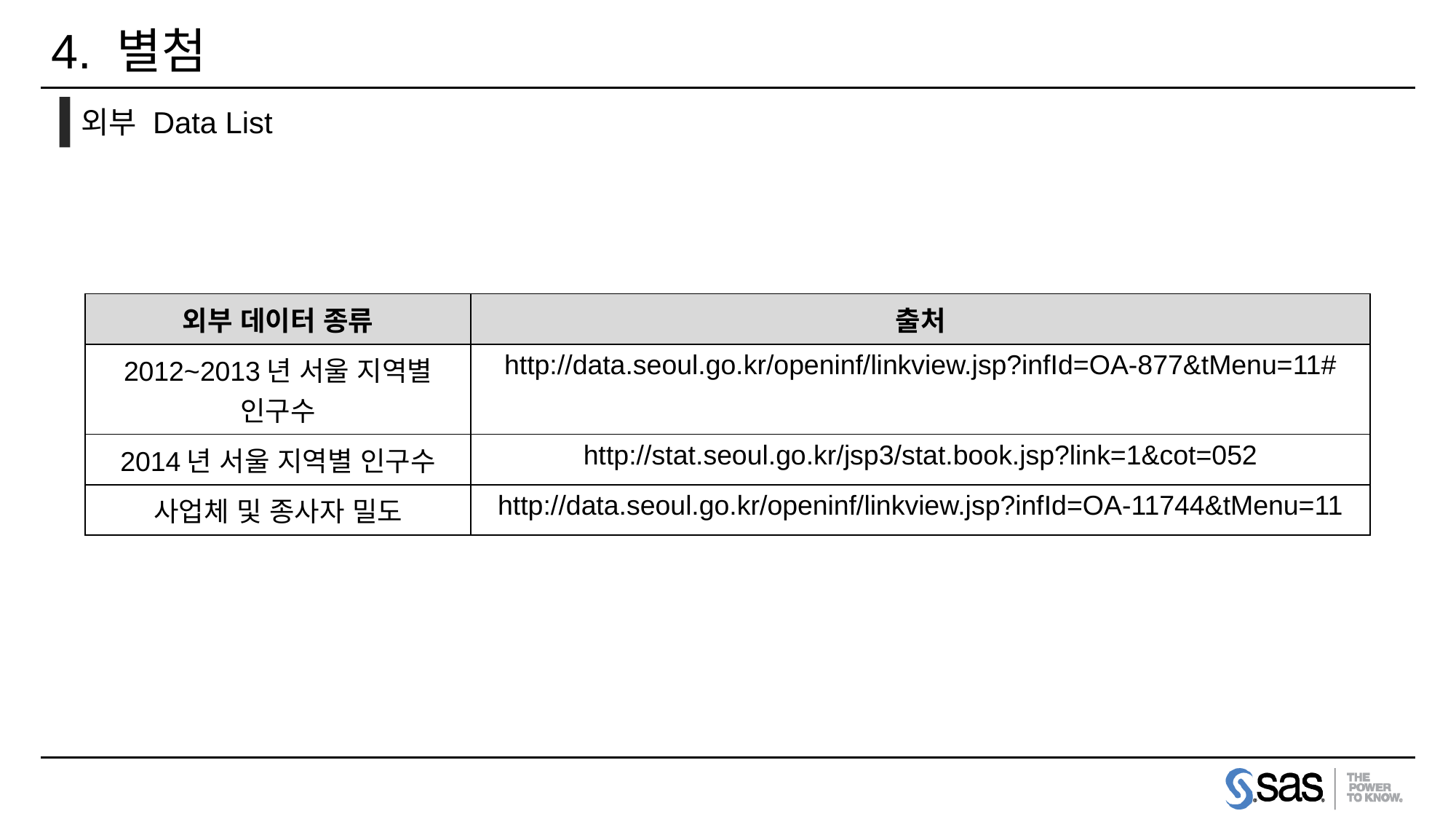

# 4. 별첨

외부 Data List
| 외부 데이터 종류 | 출처 |
| --- | --- |
| 2012~2013년 서울 지역별 인구수 | http://data.seoul.go.kr/openinf/linkview.jsp?infId=OA-877&tMenu=11# |
| 2014년 서울 지역별 인구수 | http://stat.seoul.go.kr/jsp3/stat.book.jsp?link=1&cot=052 |
| 사업체 및 종사자 밀도 | http://data.seoul.go.kr/openinf/linkview.jsp?infId=OA-11744&tMenu=11 |